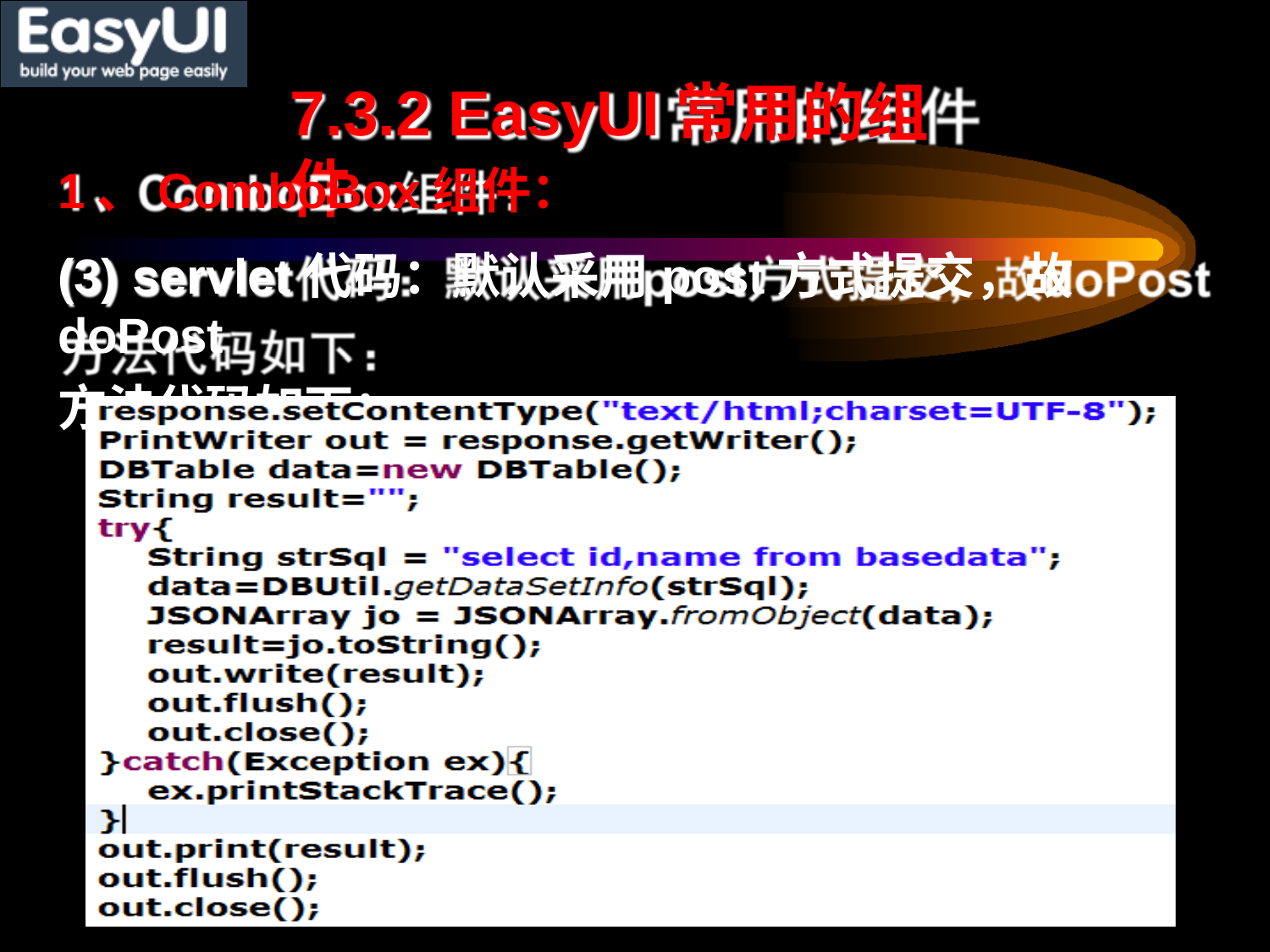

# 7.3.2 EasyUI常用的组件

1、ComboBox组件：
(3) servlet代码：默认采用post方式提交，故doPost
方法代码如下：